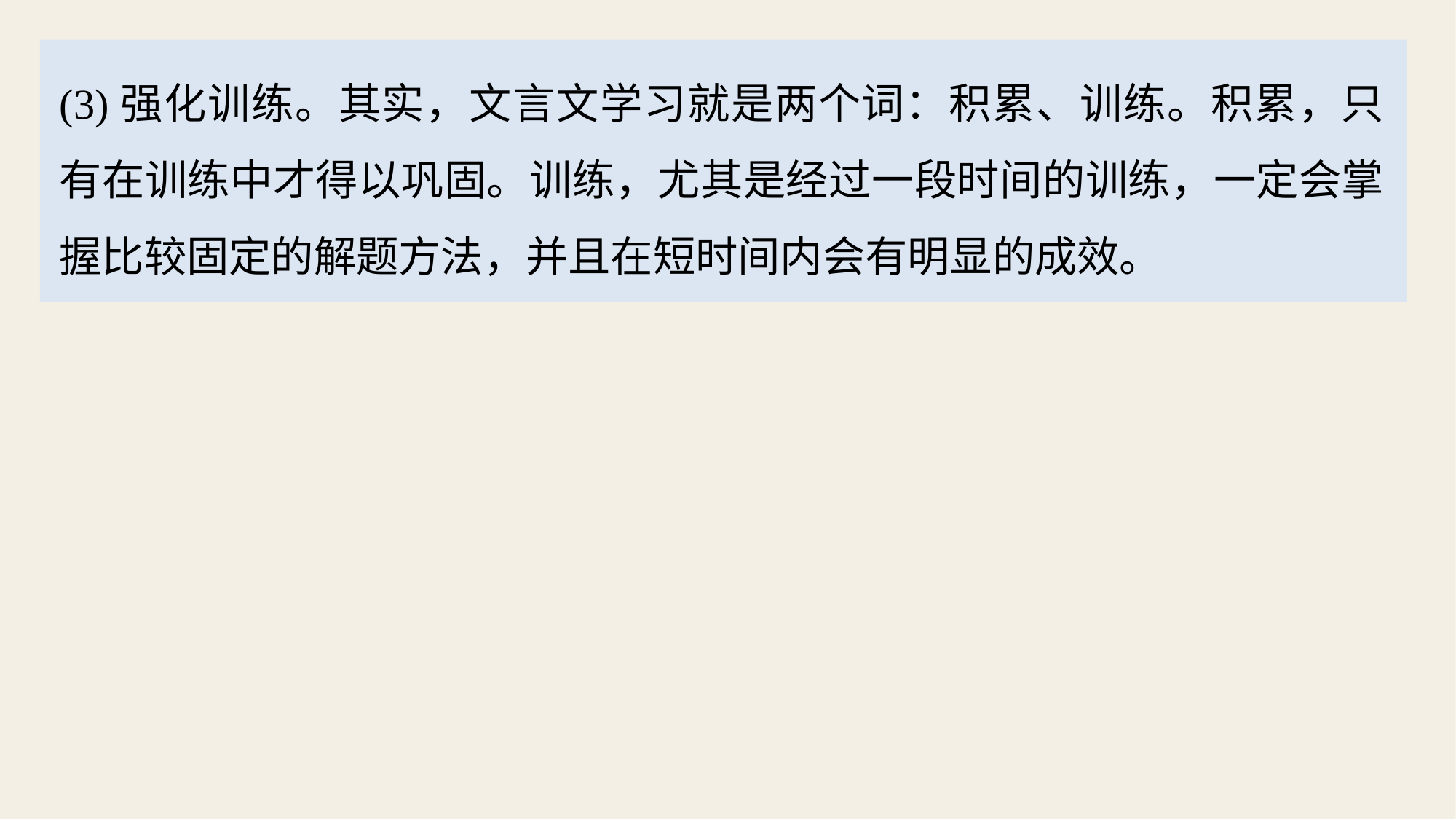

(3)强化训练。其实，文言文学习就是两个词：积累、训练。积累，只有在训练中才得以巩固。训练，尤其是经过一段时间的训练，一定会掌握比较固定的解题方法，并且在短时间内会有明显的成效。